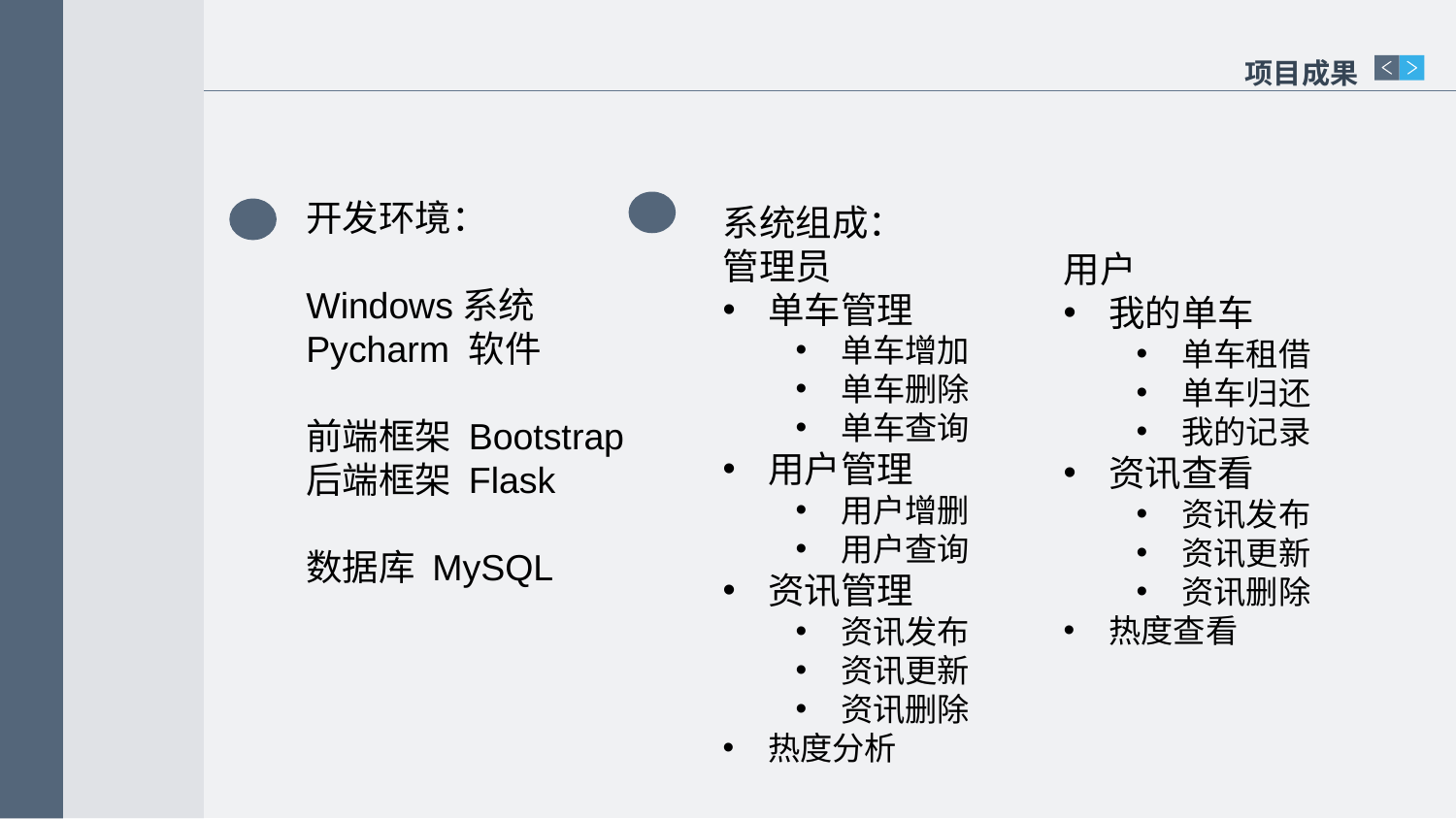

项目成果

开发环境：

Windows系统
Pycharm 软件

前端框架 Bootstrap
后端框架 Flask

数据库 MySQL

系统组成：
管理员
单车管理
单车增加
单车删除
单车查询
用户管理
用户增删
用户查询
资讯管理
资讯发布
资讯更新
资讯删除
热度分析

用户
我的单车
单车租借
单车归还
我的记录
资讯查看
资讯发布
资讯更新
资讯删除
热度查看